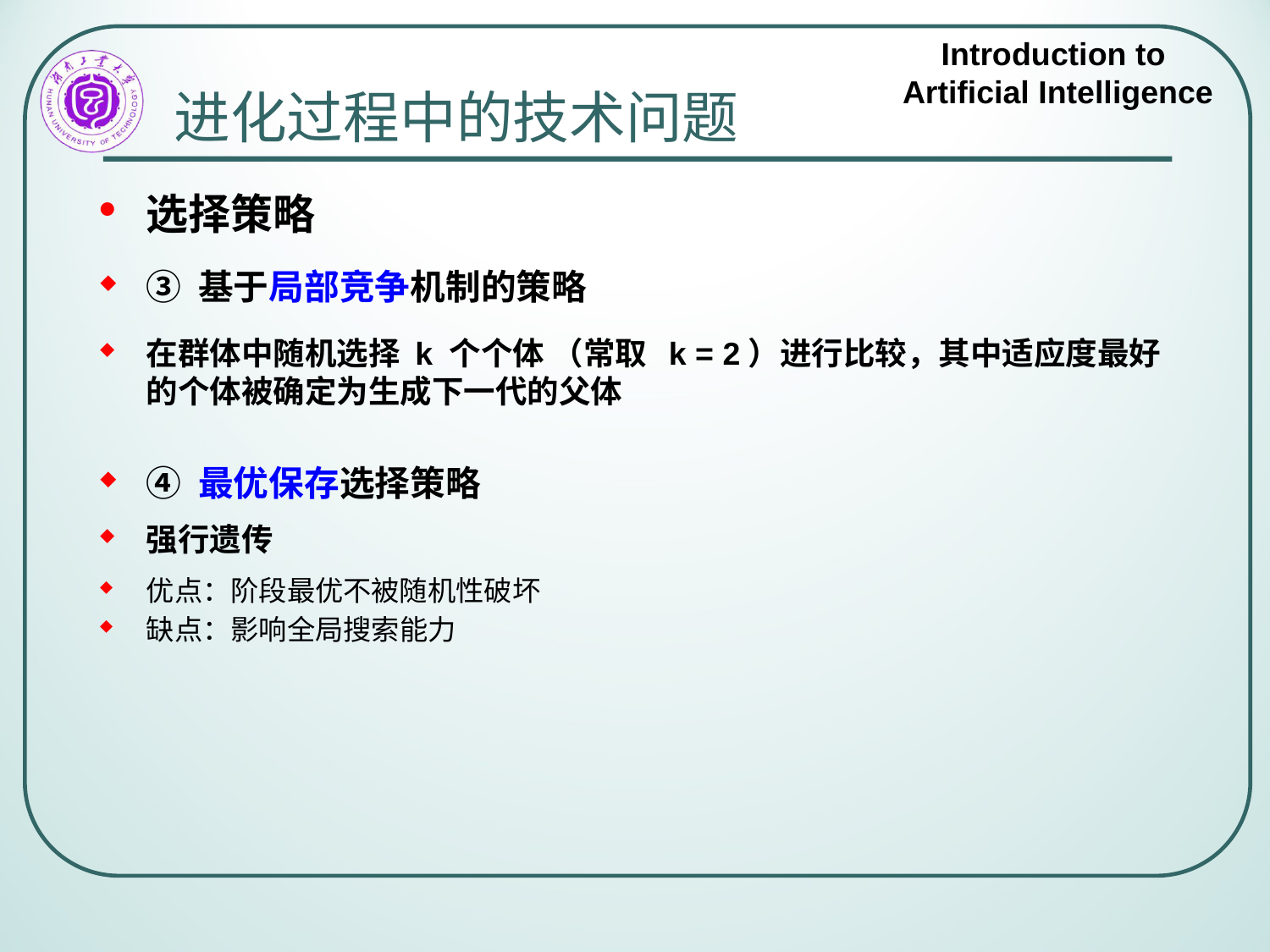

# 进化过程中的技术问题
选择策略

③ 基于局部竞争机制的策略

在群体中随机选择 k 个个体 （常取  k = 2）进行比较，其中适应度最好的个体被确定为生成下一代的父体

④ 最优保存选择策略

强行遗传

优点：阶段最优不被随机性破坏
缺点：影响全局搜索能力